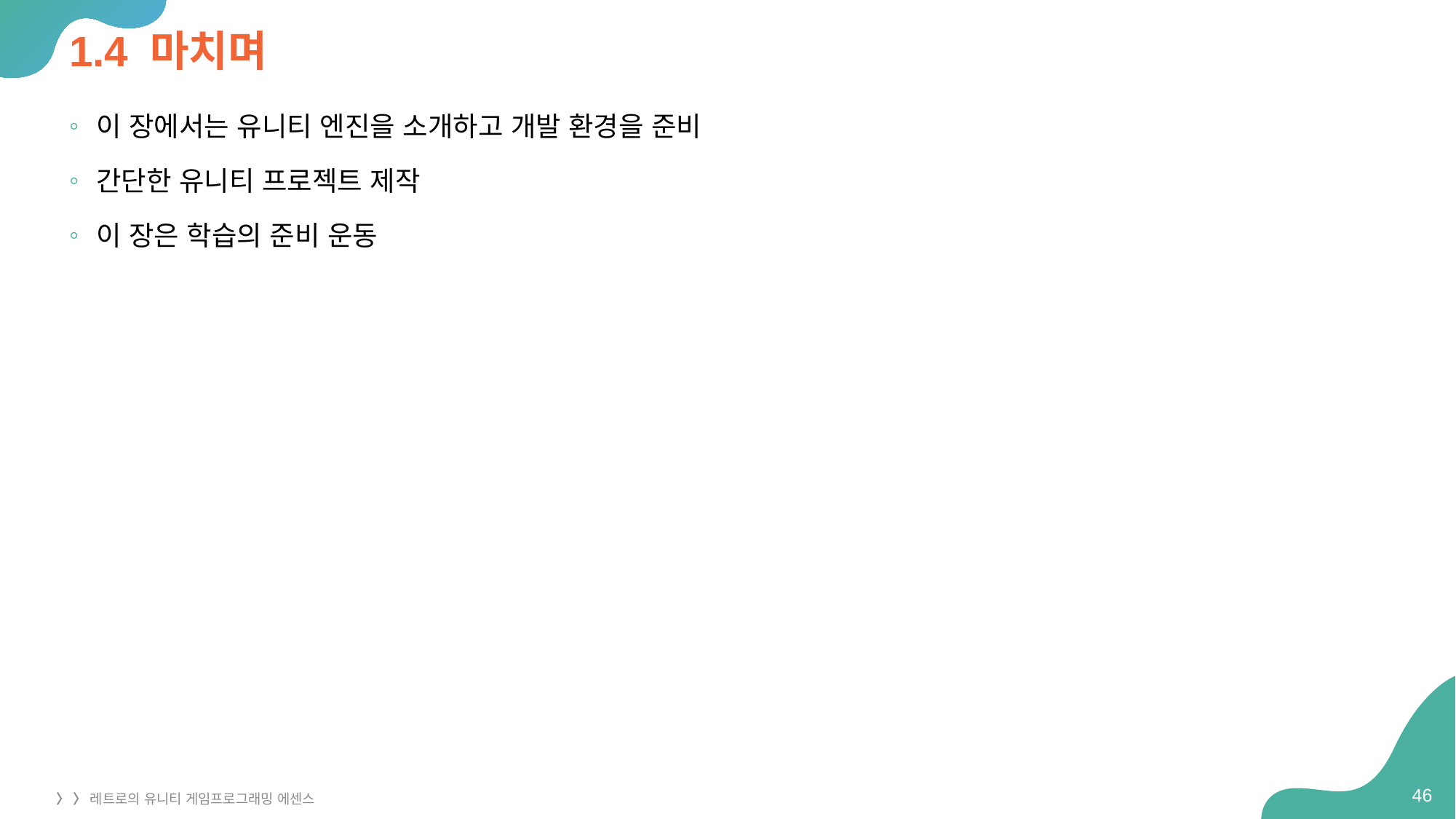

# 1.4 마치며
이 장에서는 유니티 엔진을 소개하고 개발 환경을 준비
간단한 유니티 프로젝트 제작
이 장은 학습의 준비 운동
46
〉 〉 레트로의 유니티 게임프로그래밍 에센스